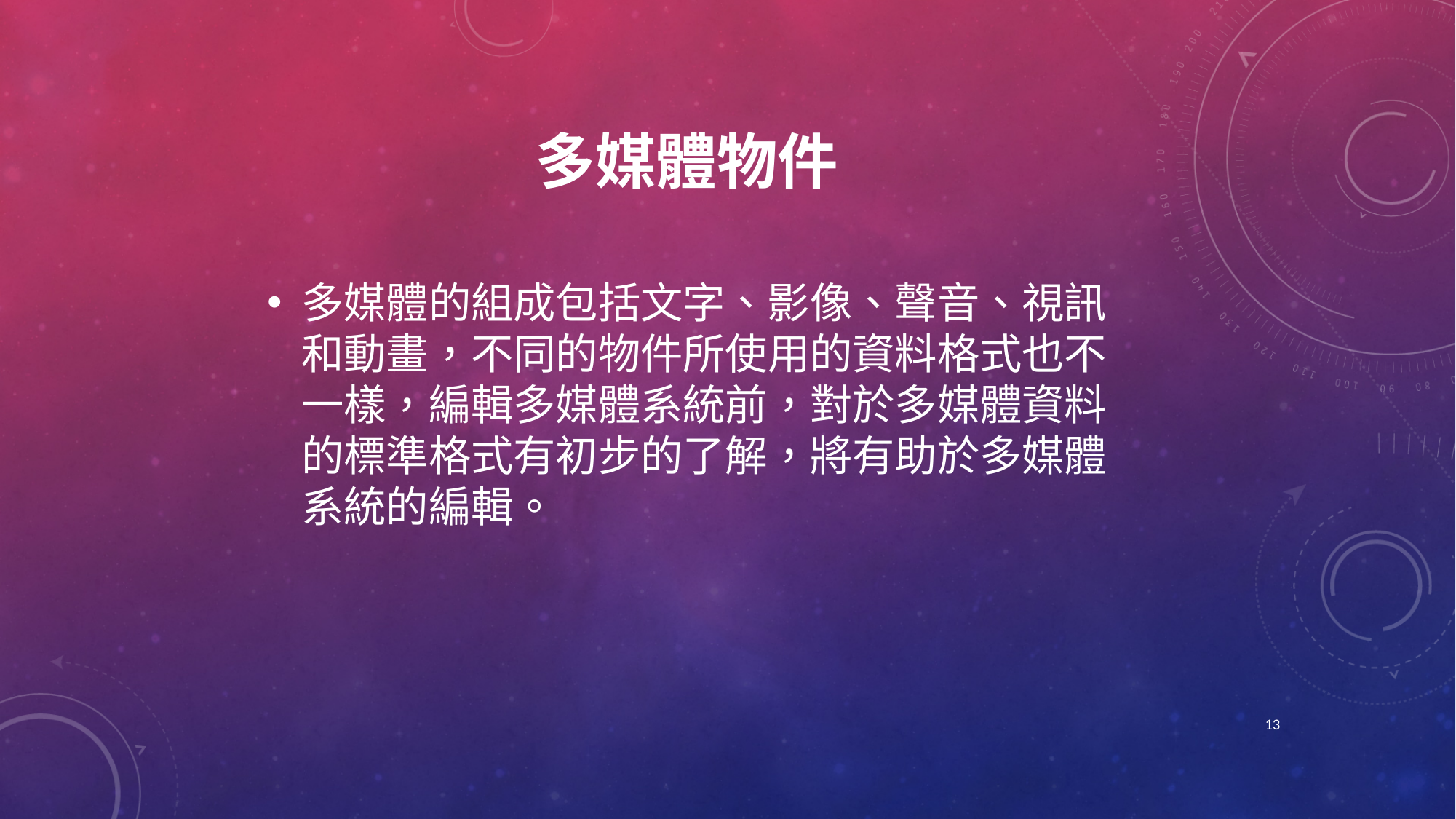

# 多媒體物件
多媒體的組成包括文字、影像、聲音、視訊和動畫，不同的物件所使用的資料格式也不一樣，編輯多媒體系統前，對於多媒體資料的標準格式有初步的了解，將有助於多媒體系統的編輯。
13